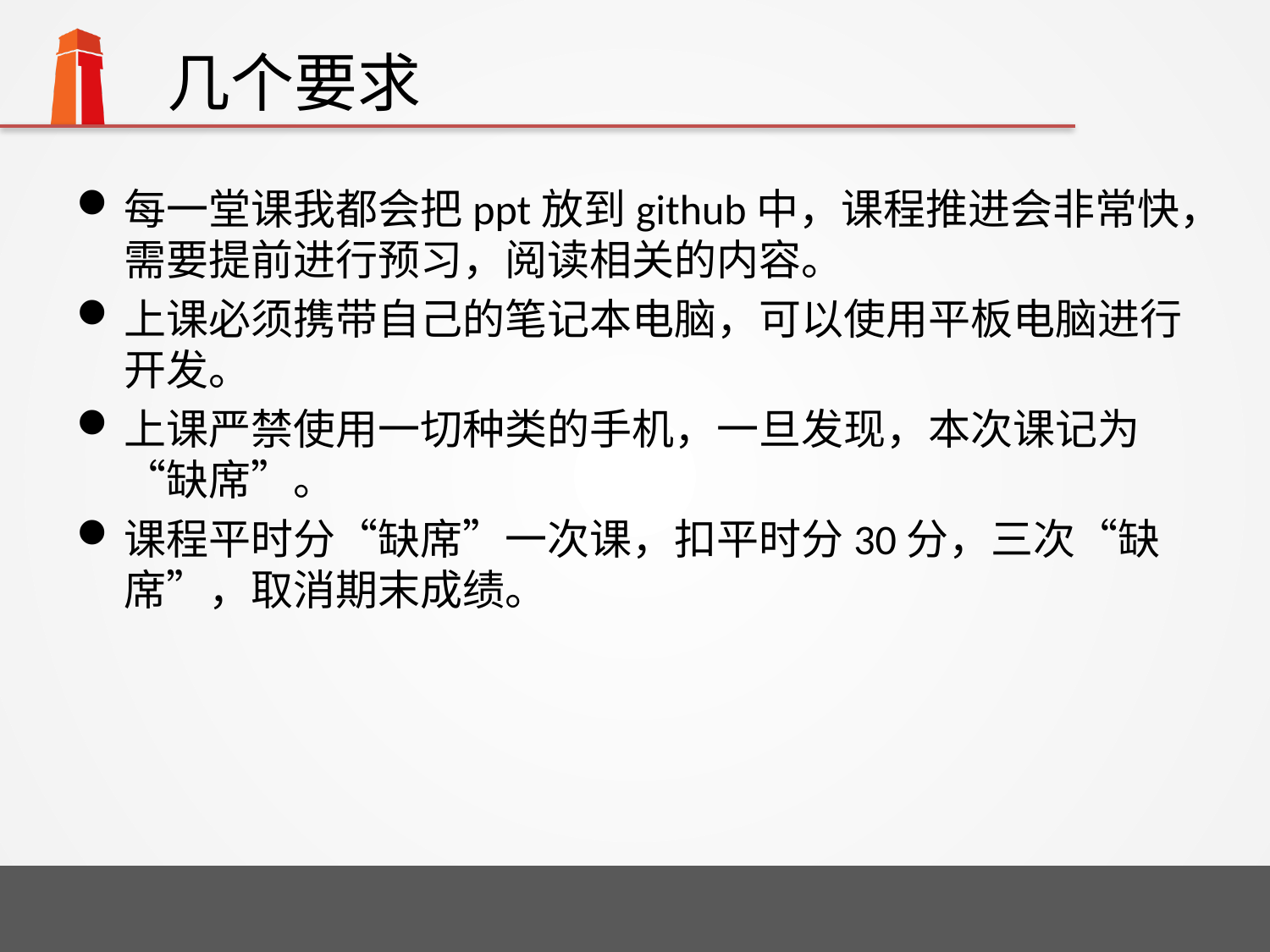

# 几个要求
每一堂课我都会把ppt放到github中，课程推进会非常快，需要提前进行预习，阅读相关的内容。
上课必须携带自己的笔记本电脑，可以使用平板电脑进行开发。
上课严禁使用一切种类的手机，一旦发现，本次课记为“缺席”。
课程平时分“缺席”一次课，扣平时分30分，三次“缺席”，取消期末成绩。